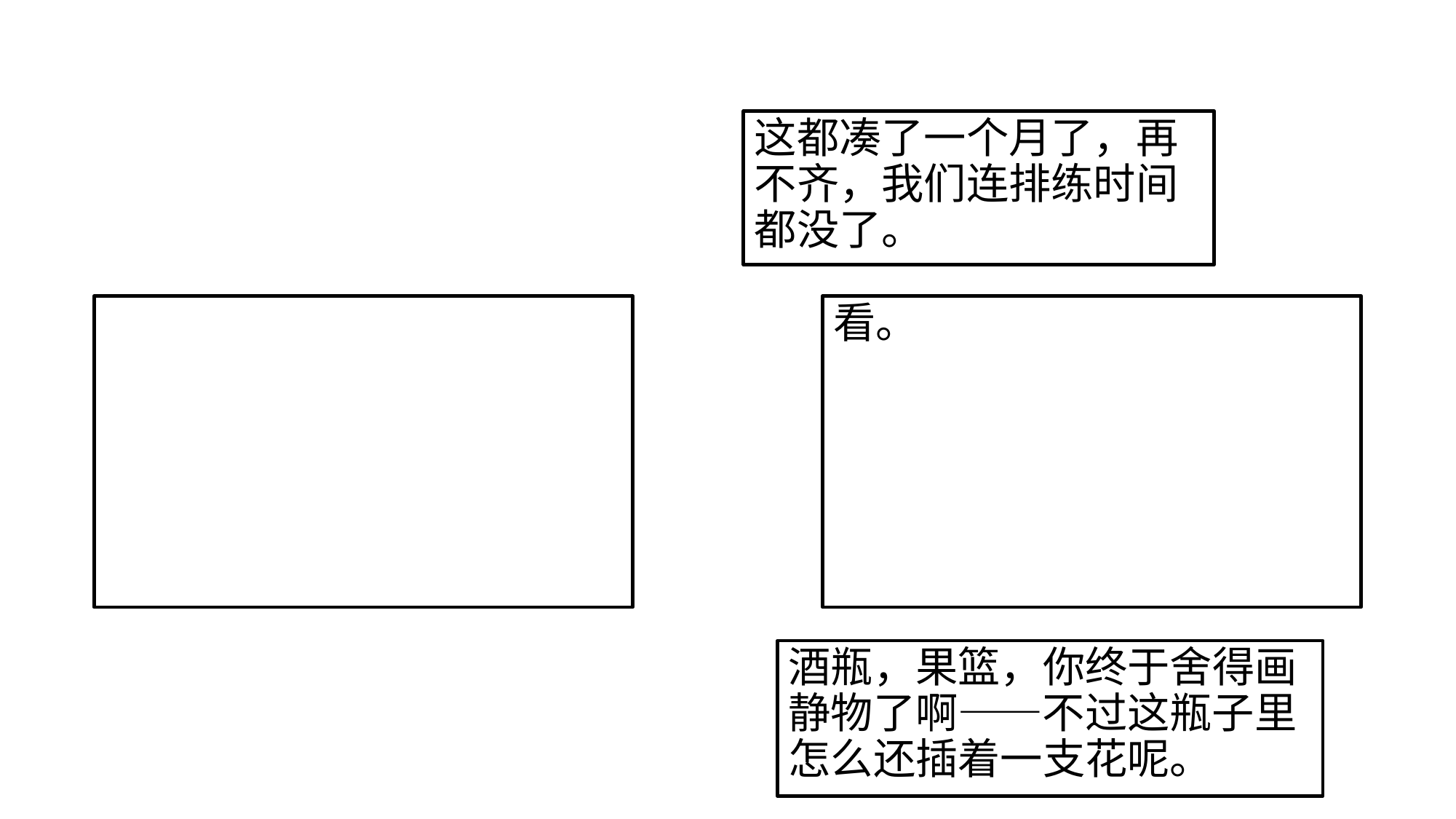

这都凑了一个月了，再不齐，我们连排练时间都没了。

看。
酒瓶，果篮，你终于舍得画静物了啊——不过这瓶子里怎么还插着一支花呢。